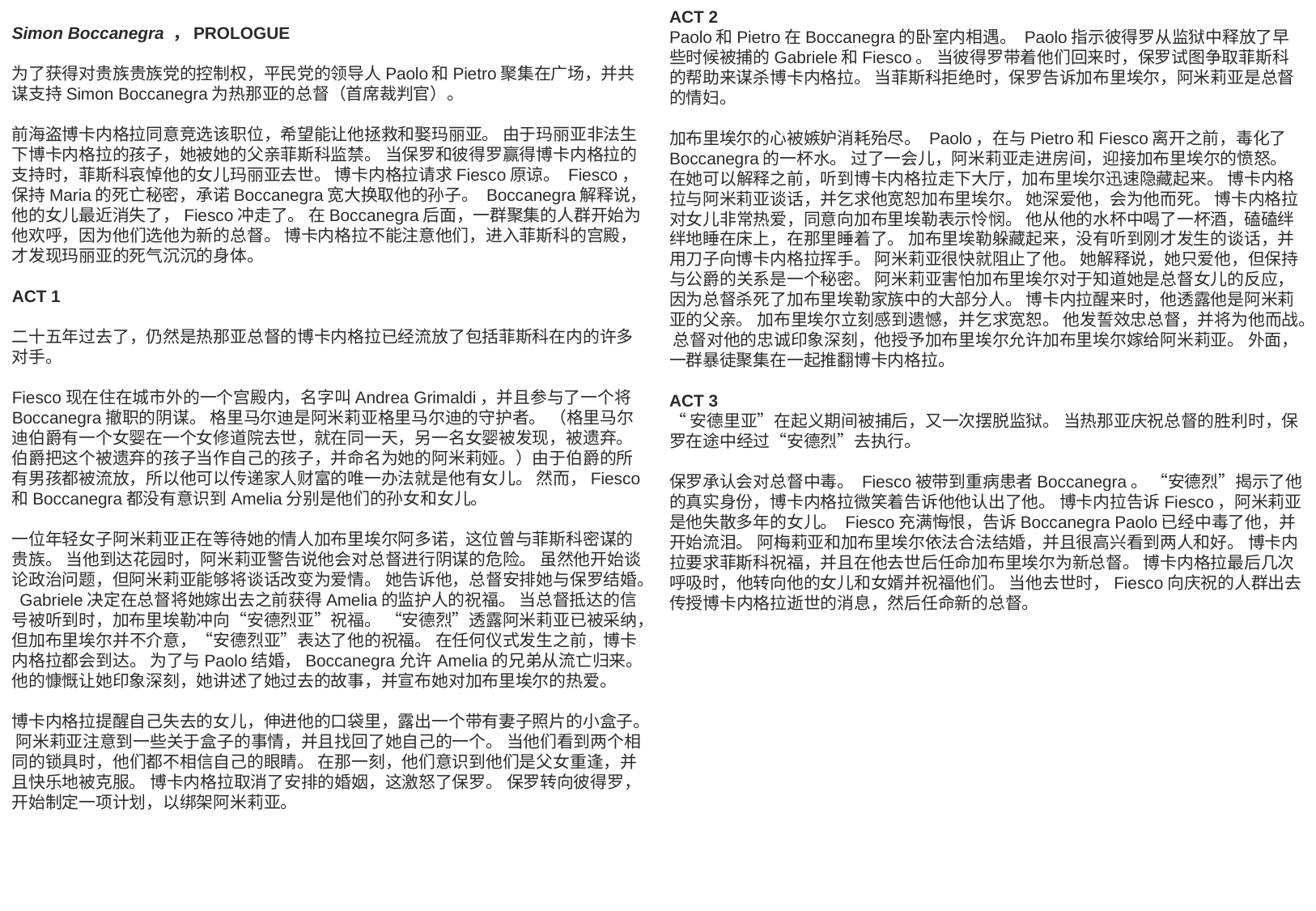

ACT 2
Paolo和Pietro在Boccanegra的卧室内相遇。 Paolo指示彼得罗从监狱中释放了早些时候被捕的Gabriele和Fiesco。 当彼得罗带着他们回来时，保罗试图争取菲斯科的帮助来谋杀博卡内格拉。 当菲斯科拒绝时，保罗告诉加布里埃尔，阿米莉亚是总督的情妇。

加布里埃尔的心被嫉妒消耗殆尽。 Paolo，在与Pietro和Fiesco离开之前，毒化了Boccanegra的一杯水。 过了一会儿，阿米莉亚走进房间，迎接加布里埃尔的愤怒。 在她可以解释之前，听到博卡内格拉走下大厅，加布里埃尔迅速隐藏起来。 博卡内格拉与阿米莉亚谈话，并乞求他宽恕加布里埃尔。 她深爱他，会为他而死。 博卡内格拉对女儿非常热爱，同意向加布里埃勒表示怜悯。 他从他的水杯中喝了一杯酒，磕磕绊绊地睡在床上，在那里睡着了。 加布里埃勒躲藏起来，没有听到刚才发生的谈话，并用刀子向博卡内格拉挥手。 阿米莉亚很快就阻止了他。 她解释说，她只爱他，但保持与公爵的关系是一个秘密。 阿米莉亚害怕加布里埃尔对于知道她是总督女儿的反应，因为总督杀死了加布里埃勒家族中的大部分人。 博卡内拉醒来时，他透露他是阿米莉亚的父亲。 加布里埃尔立刻感到遗憾，并乞求宽恕。 他发誓效忠总督，并将为他而战。 总督对他的忠诚印象深刻，他授予加布里埃尔允许加布里埃尔嫁给阿米莉亚。 外面，一群暴徒聚集在一起推翻博卡内格拉。

ACT 3
“安德里亚”在起义期间被捕后，又一次摆脱监狱。 当热那亚庆祝总督的胜利时，保罗在途中经过“安德烈”去执行。

保罗承认会对总督中毒。 Fiesco被带到重病患者Boccanegra。 “安德烈”揭示了他的真实身份，博卡内格拉微笑着告诉他他认出了他。 博卡内拉告诉Fiesco，阿米莉亚是他失散多年的女儿。 Fiesco充满悔恨，告诉Boccanegra Paolo已经中毒了他，并开始流泪。 阿梅莉亚和加布里埃尔依法合法结婚，并且很高兴看到两人和好。 博卡内拉要求菲斯科祝福，并且在他去世后任命加布里埃尔为新总督。 博卡内格拉最后几次呼吸时，他转向他的女儿和女婿并祝福他们。 当他去世时，Fiesco向庆祝的人群出去传授博卡内格拉逝世的消息，然后任命新的总督。

Simon Boccanegra ，PROLOGUE

为了获得对贵族贵族党的控制权，平民党的领导人Paolo和Pietro聚集在广场，并共谋支持Simon Boccanegra为热那亚的总督（首席裁判官）。

前海盗博卡内格拉同意竞选该职位，希望能让他拯救和娶玛丽亚。 由于玛丽亚非法生下博卡内格拉的孩子，她被她的父亲菲斯科监禁。 当保罗和彼得罗赢得博卡内格拉的支持时，菲斯科哀悼他的女儿玛丽亚去世。 博卡内格拉请求Fiesco原谅。 Fiesco，保持Maria的死亡秘密，承诺Boccanegra宽大换取他的孙子。 Boccanegra解释说，他的女儿最近消失了，Fiesco冲走了。 在Boccanegra后面，一群聚集的人群开始为他欢呼，因为他们选他为新的总督。 博卡内格拉不能注意他们，进入菲斯科的宫殿，才发现玛丽亚的死气沉沉的身体。

ACT 1

二十五年过去了，仍然是热那亚总督的博卡内格拉已经流放了包括菲斯科在内的许多对手。

Fiesco现在住在​​城市外的一个宫殿内，名字叫Andrea Grimaldi，并且参与了一个将Boccanegra撤职的阴谋。 格里马尔迪是阿米莉亚格里马尔迪的守护者。 （格里马尔迪伯爵有一个女婴在一个女修道院去世，就在同一天，另一名女婴被发现，被遗弃。
伯爵把这个被遗弃的孩子当作自己的孩子，并命名为她的阿米莉娅。）由于伯爵的所有男孩都被流放，所以他可以传递家人财富的唯一办法就是他有女儿。 然而，Fiesco和Boccanegra都没有意识到Amelia分别是他们的孙女和女儿。

一位年轻女子阿米莉亚正在等待她的情人加布里埃尔阿多诺，这位曾与菲斯科密谋的贵族。 当他到达花园时，阿米莉亚警告说他会对总督进行阴谋的危险。 虽然他开始谈论政治问题，但阿米莉亚能够将谈话改变为爱情。 她告诉他，总督安排她与保罗结婚。 Gabriele决定在总督将她嫁出去之前获得Amelia的监护人的祝福。 当总督抵达的信号被听到时，加布里埃勒冲向“安德烈亚”祝福。 “安德烈”透露阿米莉亚已被采纳，但加布里埃尔并不介意，“安德烈亚”表达了他的祝福。 在任何仪式发生之前，博卡内格拉都会到达。 为了与Paolo结婚，Boccanegra允许Amelia的兄弟从流亡归来。 他的慷慨让她印象深刻，她讲述了她过去的故事，并宣布她对加布里埃尔的热爱。

博卡内格拉提醒自己失去的女儿，伸进他的口袋里，露出一个带有妻子照片的小盒子。 阿米莉亚注意到一些关于盒子的事情，并且找回了她自己的一个。 当他们看到两个相同的锁具时，他们都不相信自己的眼睛。 在那一刻，他们意识到他们是父女重逢，并且快乐地被克服。 博卡内格拉取消了安排的婚姻，这激怒了保罗。 保罗转向彼得罗，开始制定一项计划，以绑架阿米莉亚。